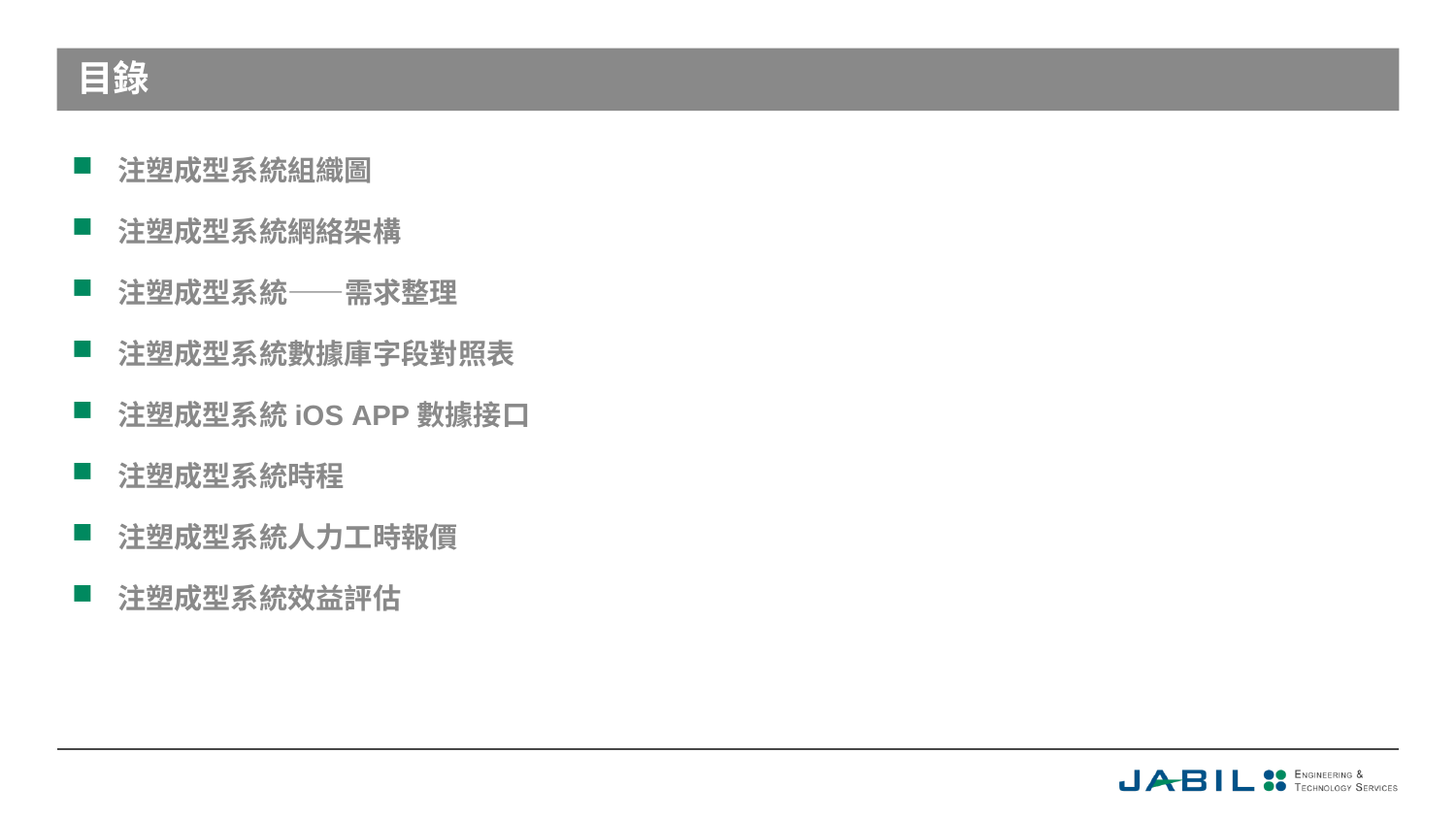

# 目錄
注塑成型系統組織圖
注塑成型系統網絡架構
注塑成型系統——需求整理
注塑成型系統數據庫字段對照表
注塑成型系統iOS APP數據接口
注塑成型系統時程
注塑成型系統人力工時報價
注塑成型系統效益評估